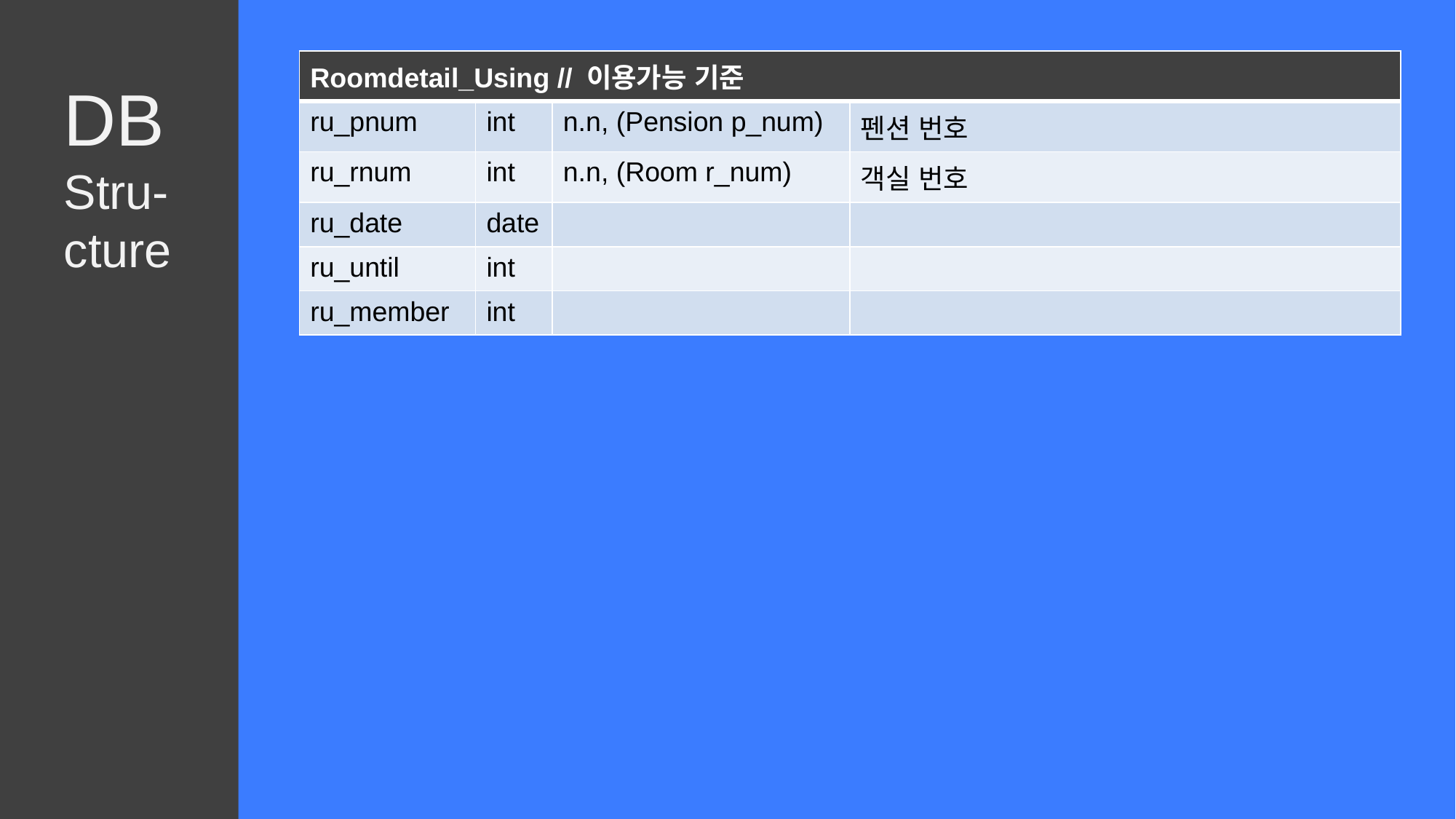

| Roomdetail\_Using // 이용가능 기준 |  |  |  |
| --- | --- | --- | --- |
| ru\_pnum | int | n.n, (Pension p\_num) | 펜션 번호 |
| ru\_rnum | int | n.n, (Room r\_num) | 객실 번호 |
| ru\_date | date |  |  |
| ru\_until | int |  |  |
| ru\_member | int |  |  |
DB
Stru-
cture